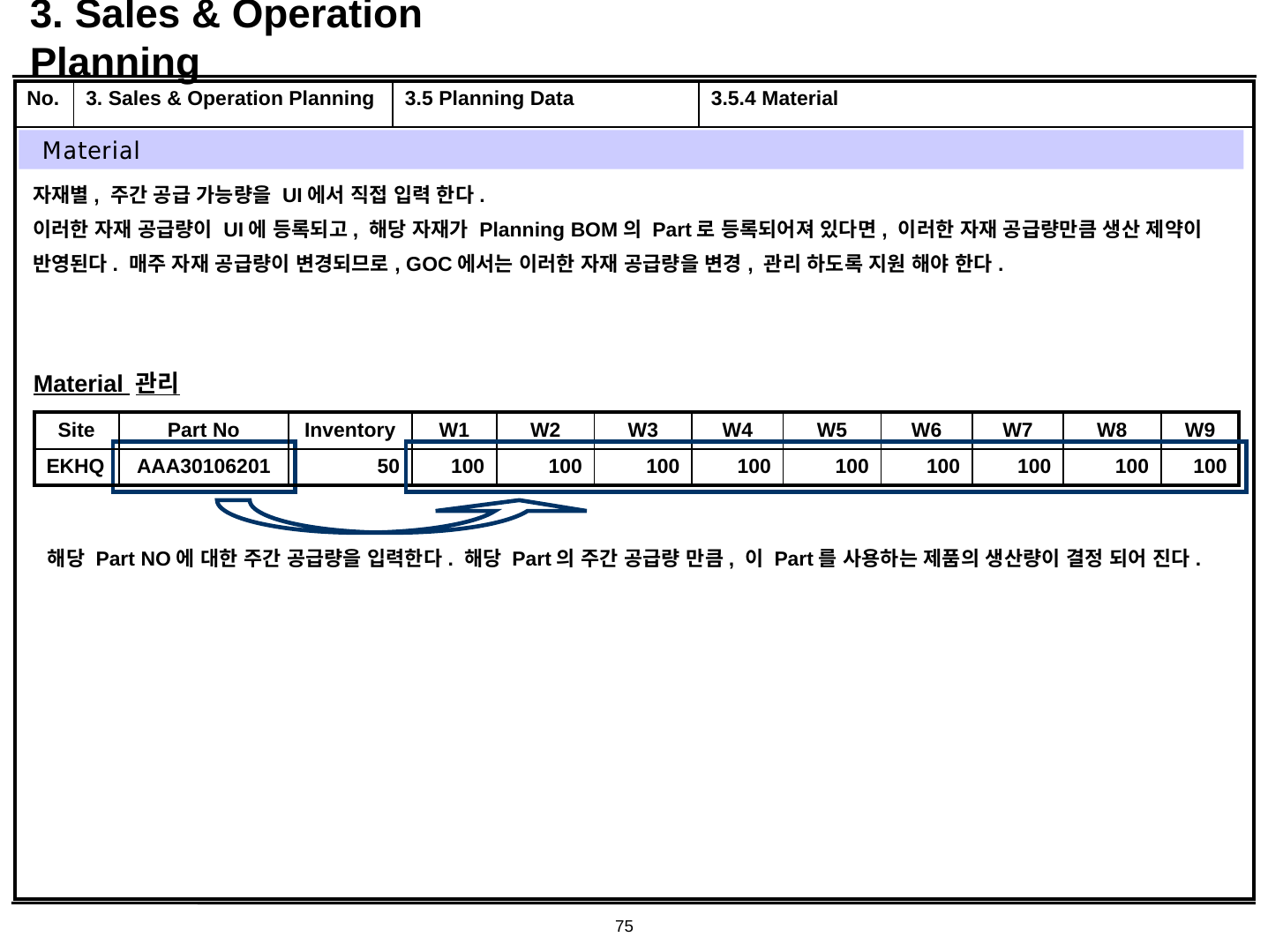

# 3. Sales & Operation Planning
| No. | 3. Sales & Operation Planning | 3.5 Planning Data | 3.5.4 Material |
| --- | --- | --- | --- |
|  |  |  |  |
Material
자재별, 주간 공급 가능량을 UI에서 직접 입력 한다.
이러한 자재 공급량이 UI에 등록되고, 해당 자재가 Planning BOM의 Part로 등록되어져 있다면, 이러한 자재 공급량만큼 생산 제약이
반영된다. 매주 자재 공급량이 변경되므로, GOC에서는 이러한 자재 공급량을 변경, 관리 하도록 지원 해야 한다.

Material 관리
| Site | Part No | Inventory | W1 | W2 | W3 | W4 | W5 | W6 | W7 | W8 | W9 |
| --- | --- | --- | --- | --- | --- | --- | --- | --- | --- | --- | --- |
| EKHQ | AAA30106201 | 50 | 100 | 100 | 100 | 100 | 100 | 100 | 100 | 100 | 100 |

해당 Part NO에 대한 주간 공급량을 입력한다. 해당 Part의 주간 공급량 만큼, 이 Part를 사용하는 제품의 생산량이 결정 되어 진다.
75